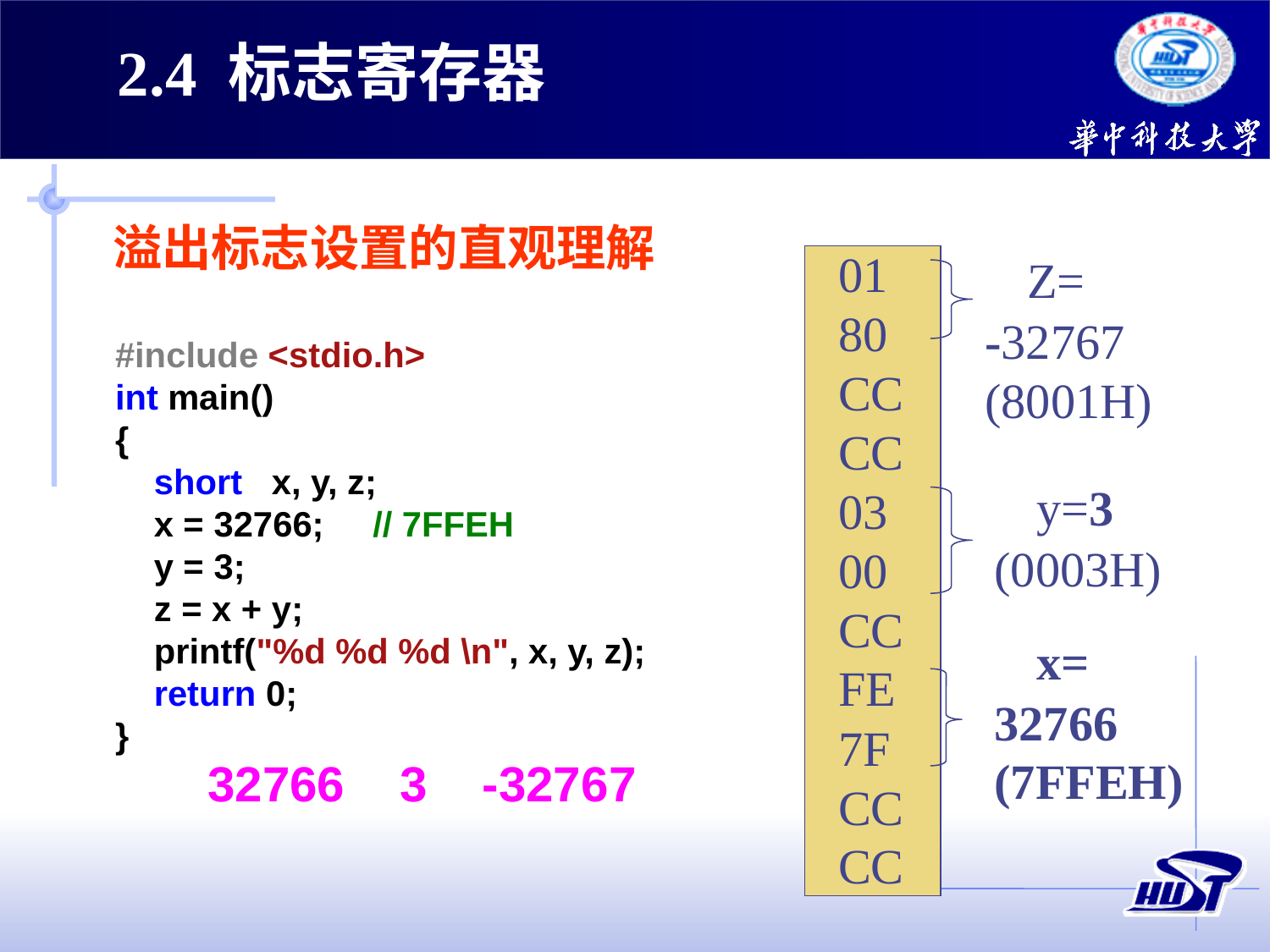

2.4 标志寄存器
溢出标志设置的直观理解
   Z=
-32767
(8001H)
01
80
CC
CC
03
00
CC
FE
7F
CC
CC

   y=3
(0003H)

   x=
32766
(7FFEH)

#include <stdio.h>
int main()
{
    short   x, y, z;
    x = 32766;     // 7FFEH
    y = 3;
    z = x + y;
    printf("%d %d %d \n", x, y, z);
    return 0;
}
32766    3    -32767